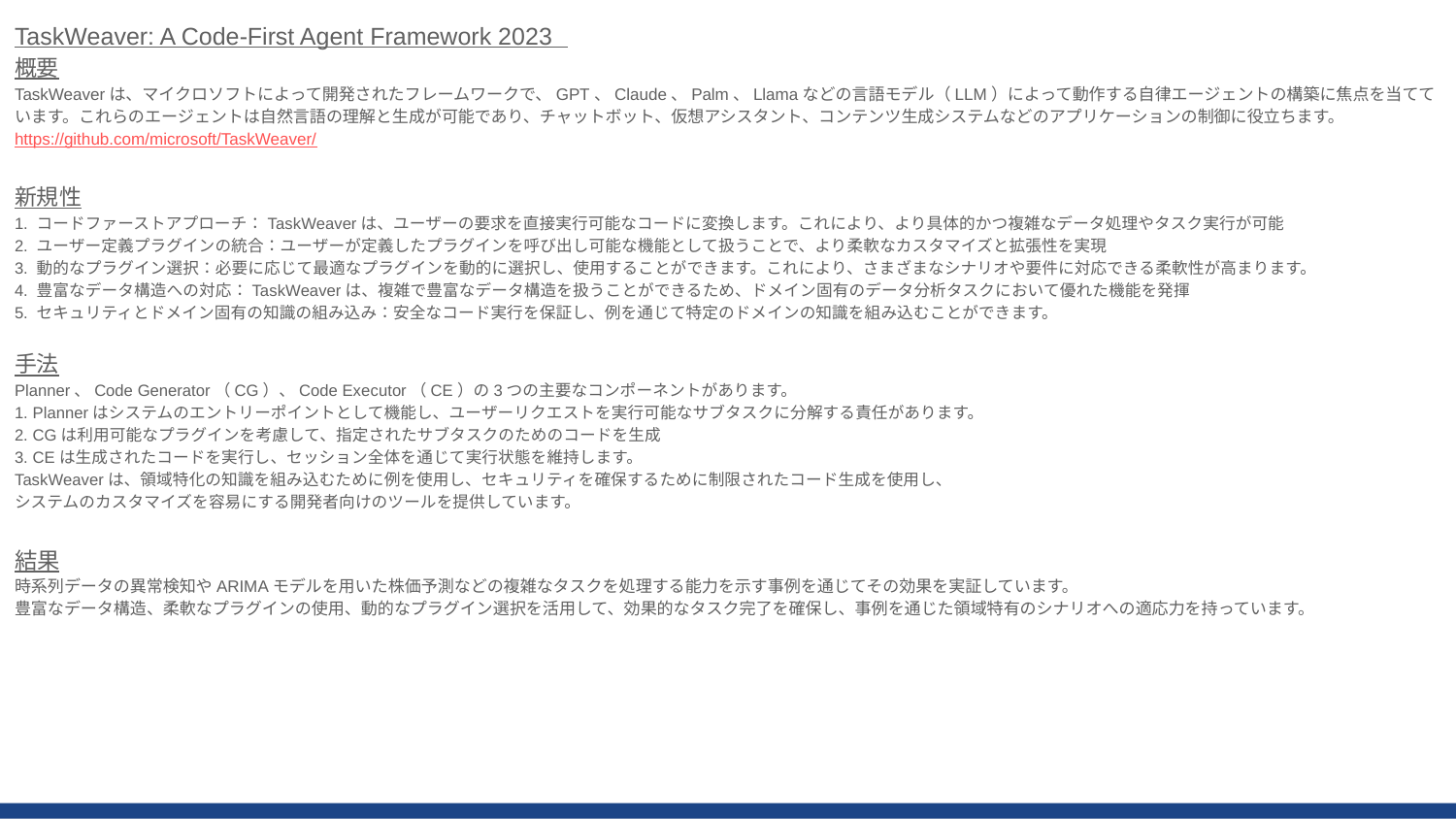

TaskWeaver: A Code-First Agent Framework 2023
概要
TaskWeaverは、マイクロソフトによって開発されたフレームワークで、GPT、Claude、Palm、Llamaなどの言語モデル（LLM）によって動作する自律エージェントの構築に焦点を当てています。これらのエージェントは自然言語の理解と生成が可能であり、チャットボット、仮想アシスタント、コンテンツ生成システムなどのアプリケーションの制御に役立ちます。
https://github.com/microsoft/TaskWeaver/
新規性
1. コードファーストアプローチ：TaskWeaverは、ユーザーの要求を直接実行可能なコードに変換します。これにより、より具体的かつ複雑なデータ処理やタスク実行が可能
2. ユーザー定義プラグインの統合：ユーザーが定義したプラグインを呼び出し可能な機能として扱うことで、より柔軟なカスタマイズと拡張性を実現
3. 動的なプラグイン選択：必要に応じて最適なプラグインを動的に選択し、使用することができます。これにより、さまざまなシナリオや要件に対応できる柔軟性が高まります。
4. 豊富なデータ構造への対応：TaskWeaverは、複雑で豊富なデータ構造を扱うことができるため、ドメイン固有のデータ分析タスクにおいて優れた機能を発揮
5. セキュリティとドメイン固有の知識の組み込み：安全なコード実行を保証し、例を通じて特定のドメインの知識を組み込むことができます。
手法
Planner、Code Generator（CG）、Code Executor（CE）の3つの主要なコンポーネントがあります。
1. Plannerはシステムのエントリーポイントとして機能し、ユーザーリクエストを実行可能なサブタスクに分解する責任があります。
2. CGは利用可能なプラグインを考慮して、指定されたサブタスクのためのコードを生成
3. CEは生成されたコードを実行し、セッション全体を通じて実行状態を維持します。
TaskWeaverは、領域特化の知識を組み込むために例を使用し、セキュリティを確保するために制限されたコード生成を使用し、
システムのカスタマイズを容易にする開発者向けのツールを提供しています。
結果
時系列データの異常検知やARIMAモデルを用いた株価予測などの複雑なタスクを処理する能力を示す事例を通じてその効果を実証しています。
豊富なデータ構造、柔軟なプラグインの使用、動的なプラグイン選択を活用して、効果的なタスク完了を確保し、事例を通じた領域特有のシナリオへの適応力を持っています。